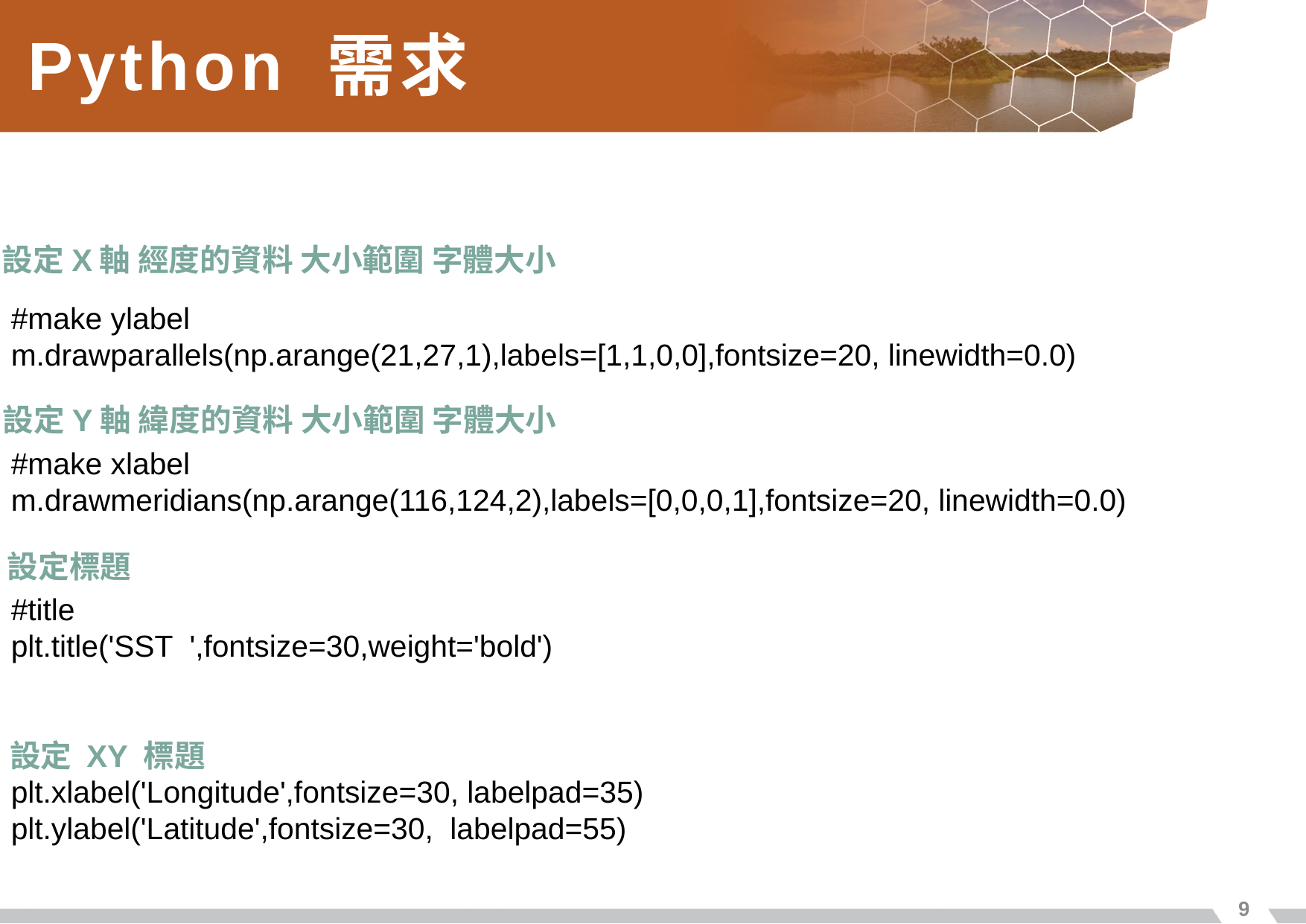

# Python 需求
設定X軸 經度的資料 大小範圍 字體大小

#make ylabel
m.drawparallels(np.arange(21,27,1),labels=[1,1,0,0],fontsize=20, linewidth=0.0)

#make xlabel
m.drawmeridians(np.arange(116,124,2),labels=[0,0,0,1],fontsize=20, linewidth=0.0)

#title
plt.title('SST  ',fontsize=30,weight='bold')

plt.xlabel('Longitude',fontsize=30, labelpad=35)
plt.ylabel('Latitude',fontsize=30,  labelpad=55)
設定Y軸 緯度的資料 大小範圍 字體大小
設定標題
設定 XY 標題
9